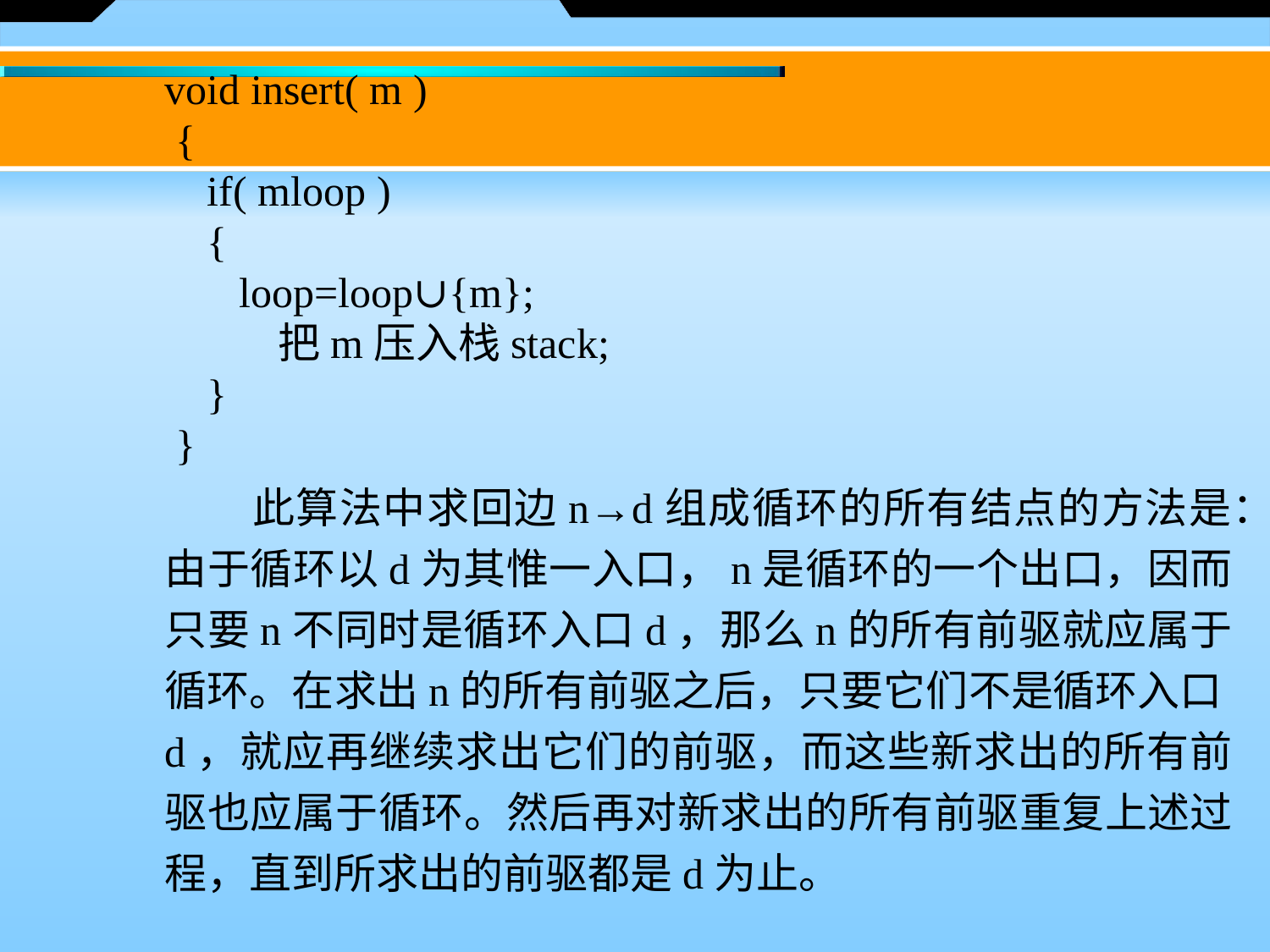

void insert( m )
 {
    if( mloop )
    {
       loop=loop∪{m};
　　   把m压入栈stack;
    }
 }
　　此算法中求回边n→d组成循环的所有结点的方法是：由于循环以d为其惟一入口，n是循环的一个出口，因而只要n不同时是循环入口d，那么n的所有前驱就应属于循环。在求出n的所有前驱之后，只要它们不是循环入口d，就应再继续求出它们的前驱，而这些新求出的所有前驱也应属于循环。然后再对新求出的所有前驱重复上述过程，直到所求出的前驱都是d为止。